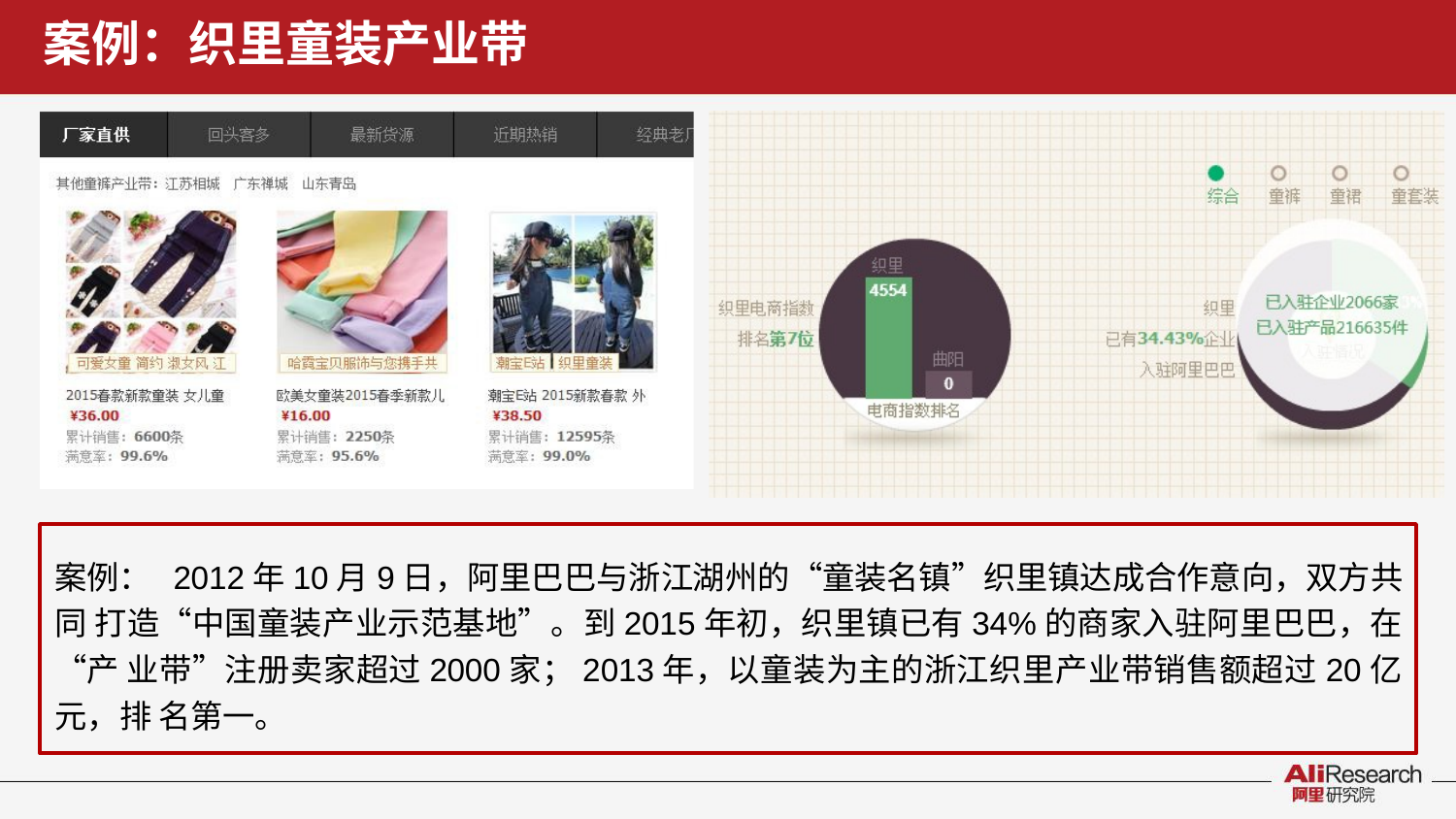

# 案例：织里童装产业带

案例：  2012年10月9日，阿里巴巴与浙江湖州的“童装名镇”织里镇达成合作意向，双方共同 打造“中国童装产业示范基地”。到2015年初，织里镇已有34%的商家入驻阿里巴巴，在“产 业带”注册卖家超过2000家；2013年，以童装为主的浙江织里产业带销售额超过20亿元，排 名第一。